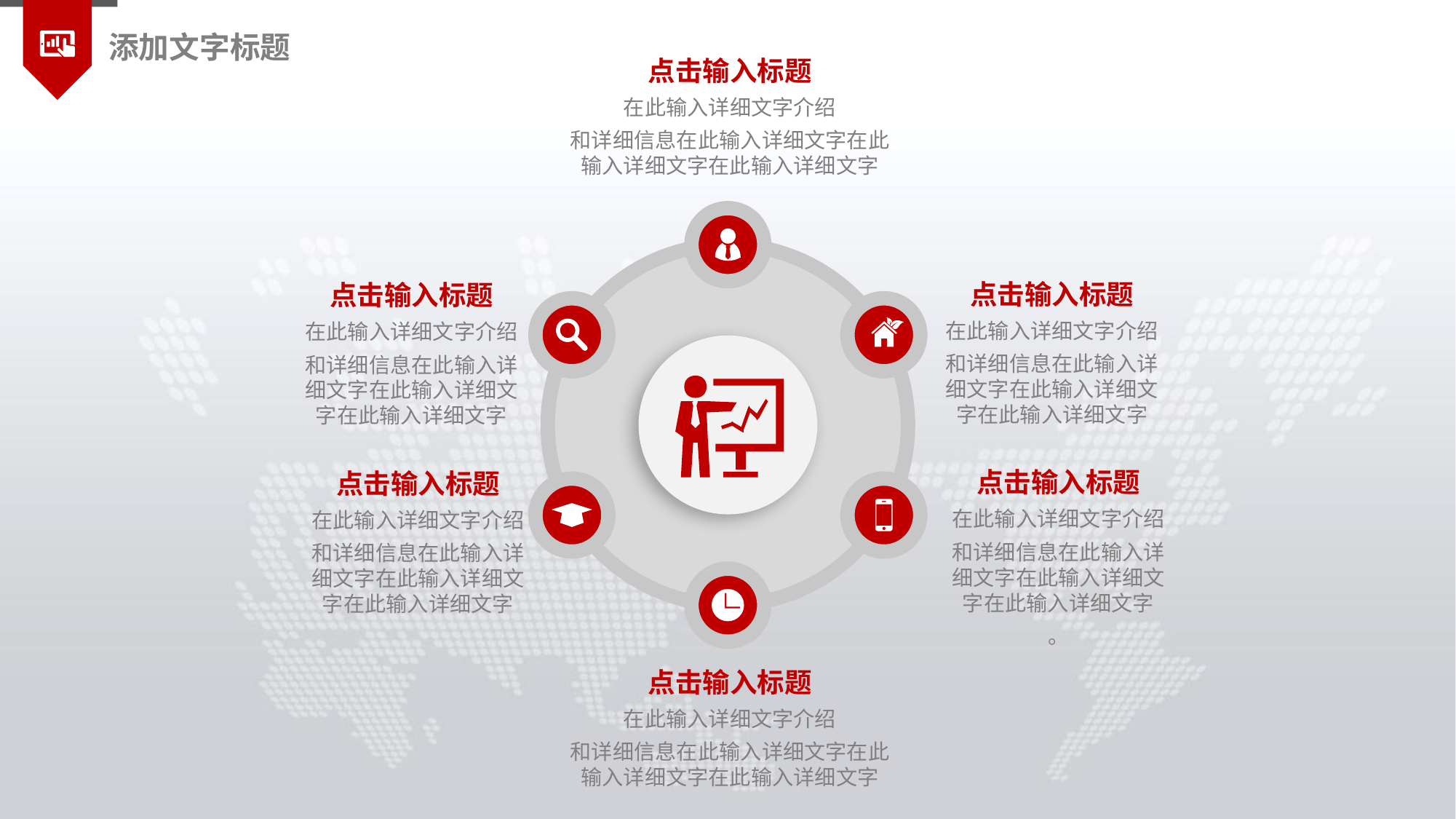

添加文字标题

点击输入标题
在此输入详细文字介绍
和详细信息在此输入详细文字在此输入详细文字在此输入详细文字

点击输入标题
在此输入详细文字介绍
和详细信息在此输入详细文字在此输入详细文字在此输入详细文字
点击输入标题
在此输入详细文字介绍
和详细信息在此输入详细文字在此输入详细文字在此输入详细文字

点击输入标题
在此输入详细文字介绍
和详细信息在此输入详细文字在此输入详细文字在此输入详细文字
。
点击输入标题
在此输入详细文字介绍
和详细信息在此输入详细文字在此输入详细文字在此输入详细文字

点击输入标题
在此输入详细文字介绍
和详细信息在此输入详细文字在此输入详细文字在此输入详细文字